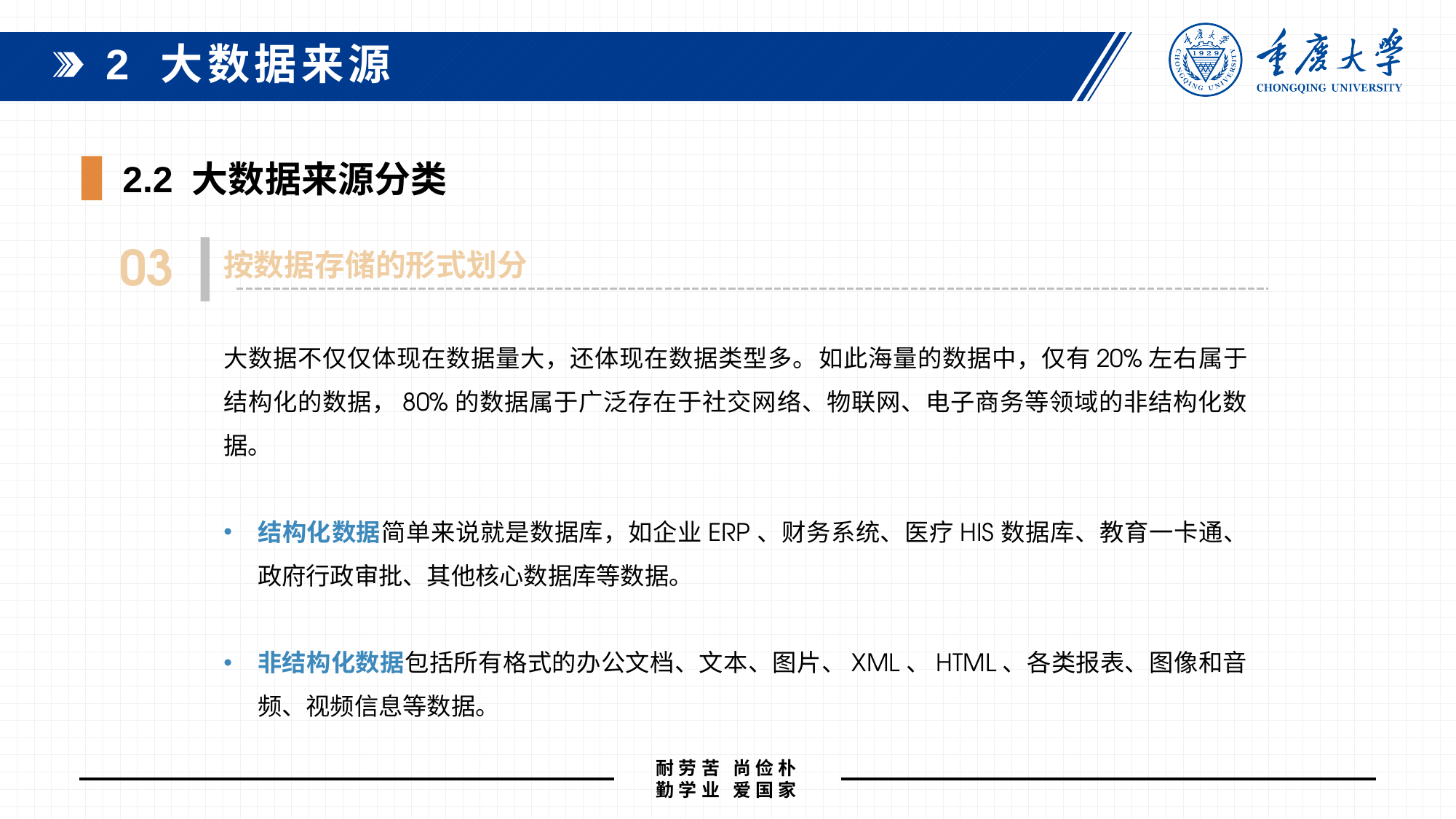

2 大数据来源
 2.2 大数据来源分类

按数据存储的形式划分
03
大数据不仅仅体现在数据量大，还体现在数据类型多。如此海量的数据中，仅有20%左右属于结构化的数据，80%的数据属于广泛存在于社交网络、物联网、电子商务等领域的非结构化数据。

结构化数据简单来说就是数据库，如企业ERP、财务系统、医疗HIS数据库、教育一卡通、政府行政审批、其他核心数据库等数据。

非结构化数据包括所有格式的办公文档、文本、图片、XML、HTML、各类报表、图像和音频、视频信息等数据。